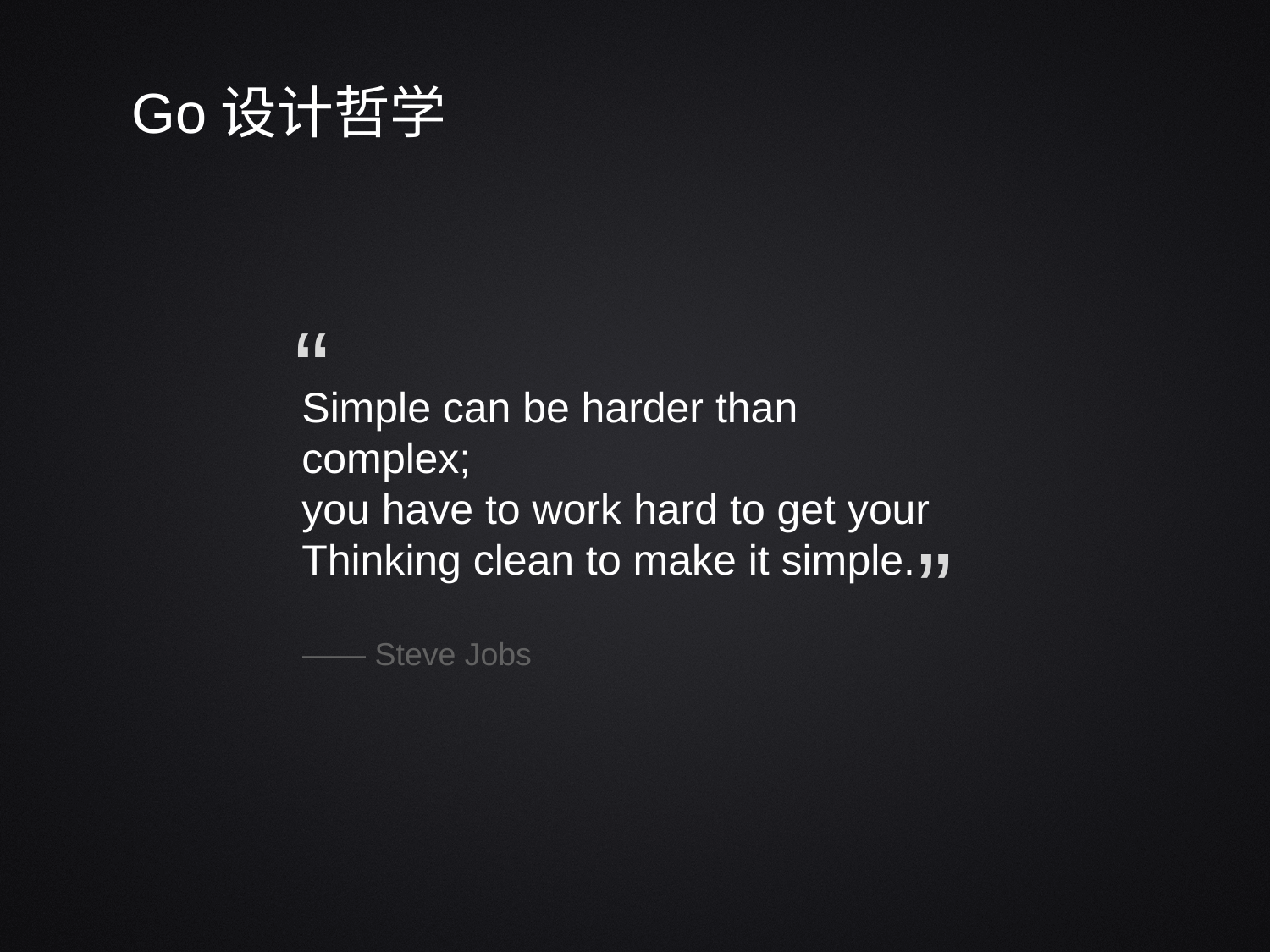

Go设计哲学
”
Simple can be harder than complex;
you have to work hard to get your
Thinking clean to make it simple.
”
—— Steve Jobs